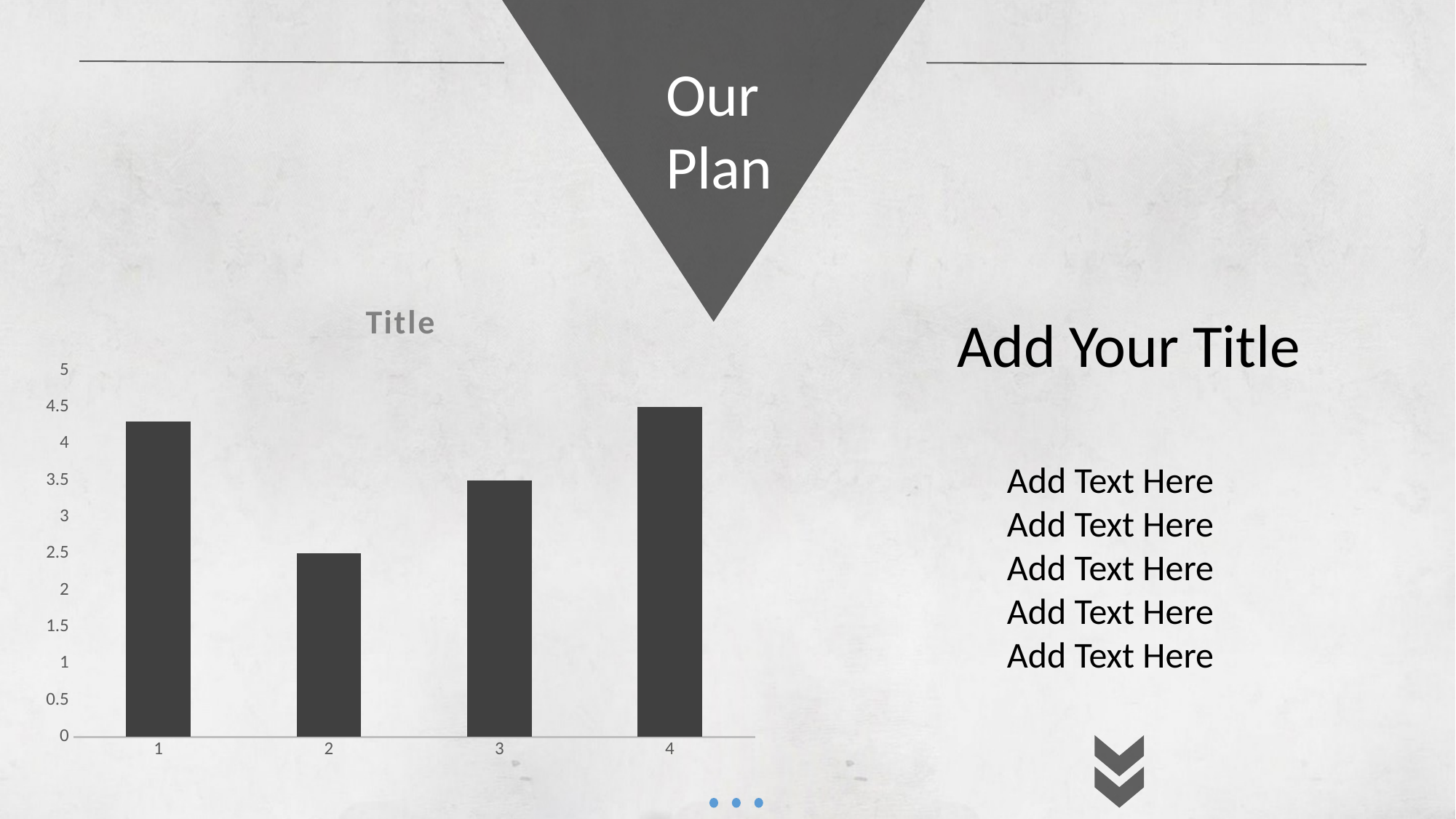

Our
   Plan

### Chart: Title

| Category | 系列 1 |
|---|---|
| 1.0 | 4.3 |
| 2.0 | 2.5 |
| 3.0 | 3.5 |
| 4.0 | 4.5 |
Add Your Title
Add Text Here
Add Text Here
Add Text Here
Add Text Here
Add Text Here